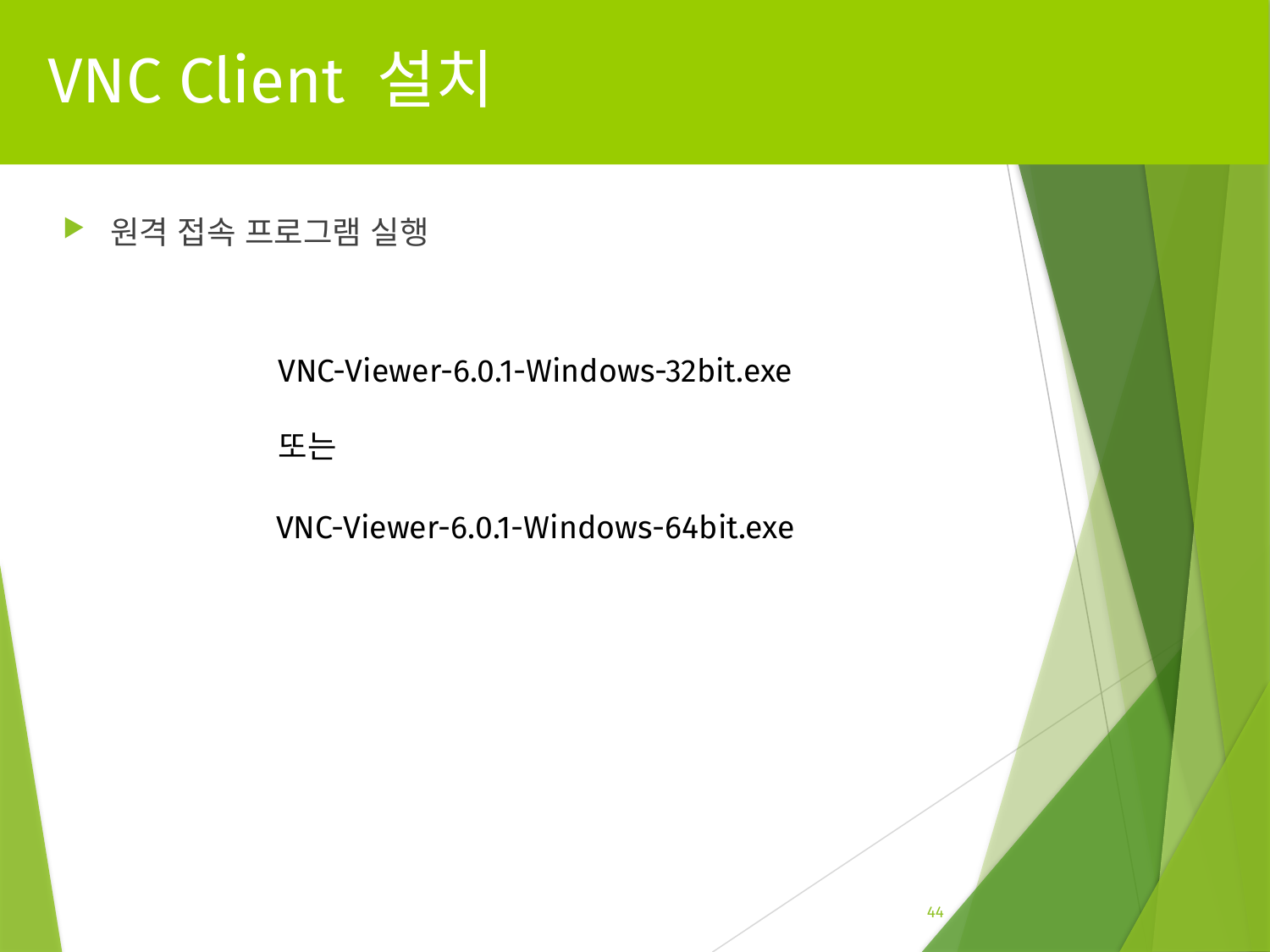

# VNC Client 설치
원격 접속 프로그램 실행
VNC-Viewer-6.0.1-Windows-32bit.exe

또는
VNC-Viewer-6.0.1-Windows-64bit.exe
44